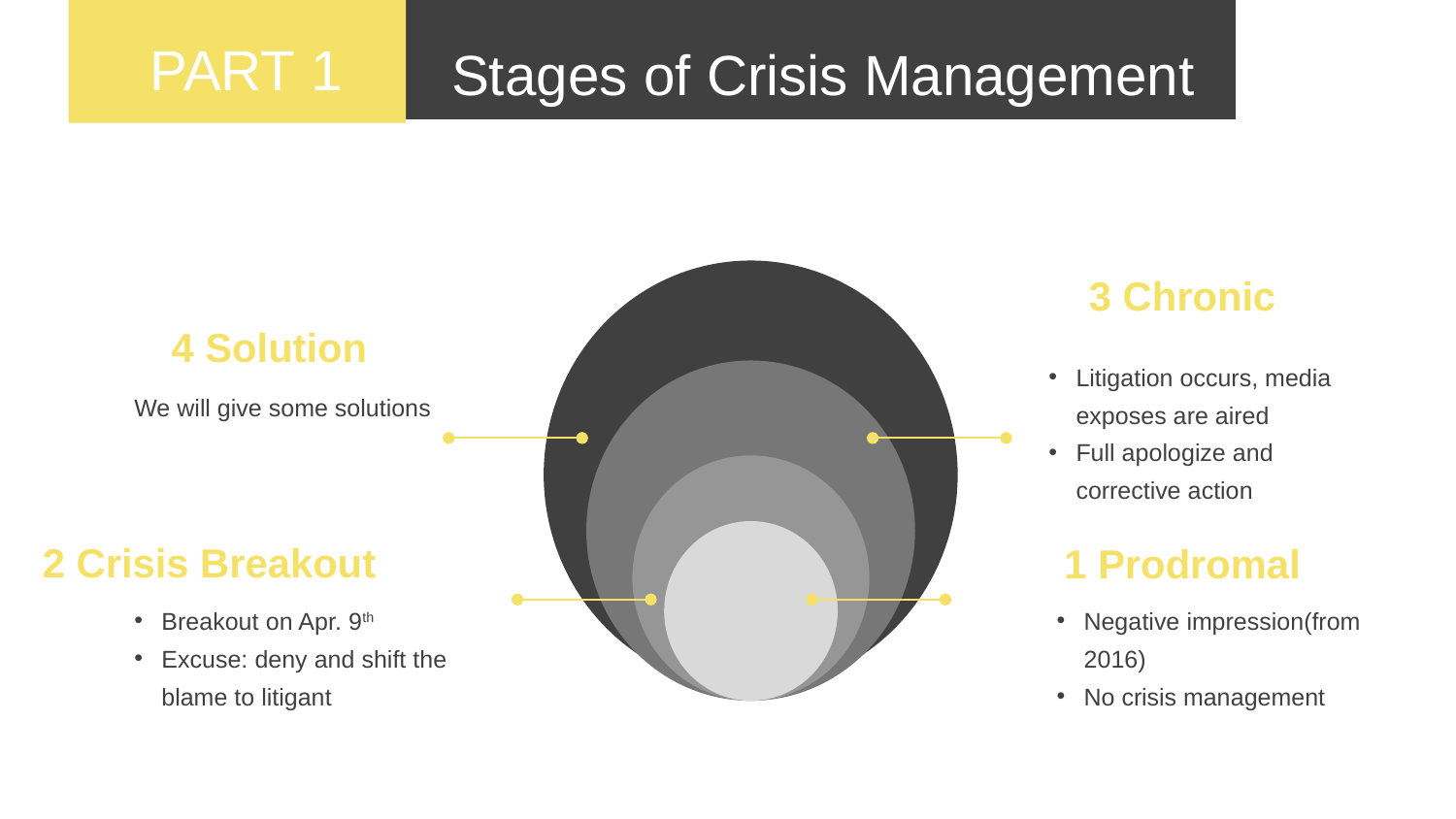

PART 1

PART 1
Stages of Crisis Management
请输入你的标题

3 Chronic
Litigation occurs, media exposes are aired
Full apologize and corrective action
4 Solution
We will give some solutions
2 Crisis Breakout
Breakout on Apr. 9th
Excuse: deny and shift the blame to litigant
1 Prodromal
Negative impression(from 2016)
No crisis management